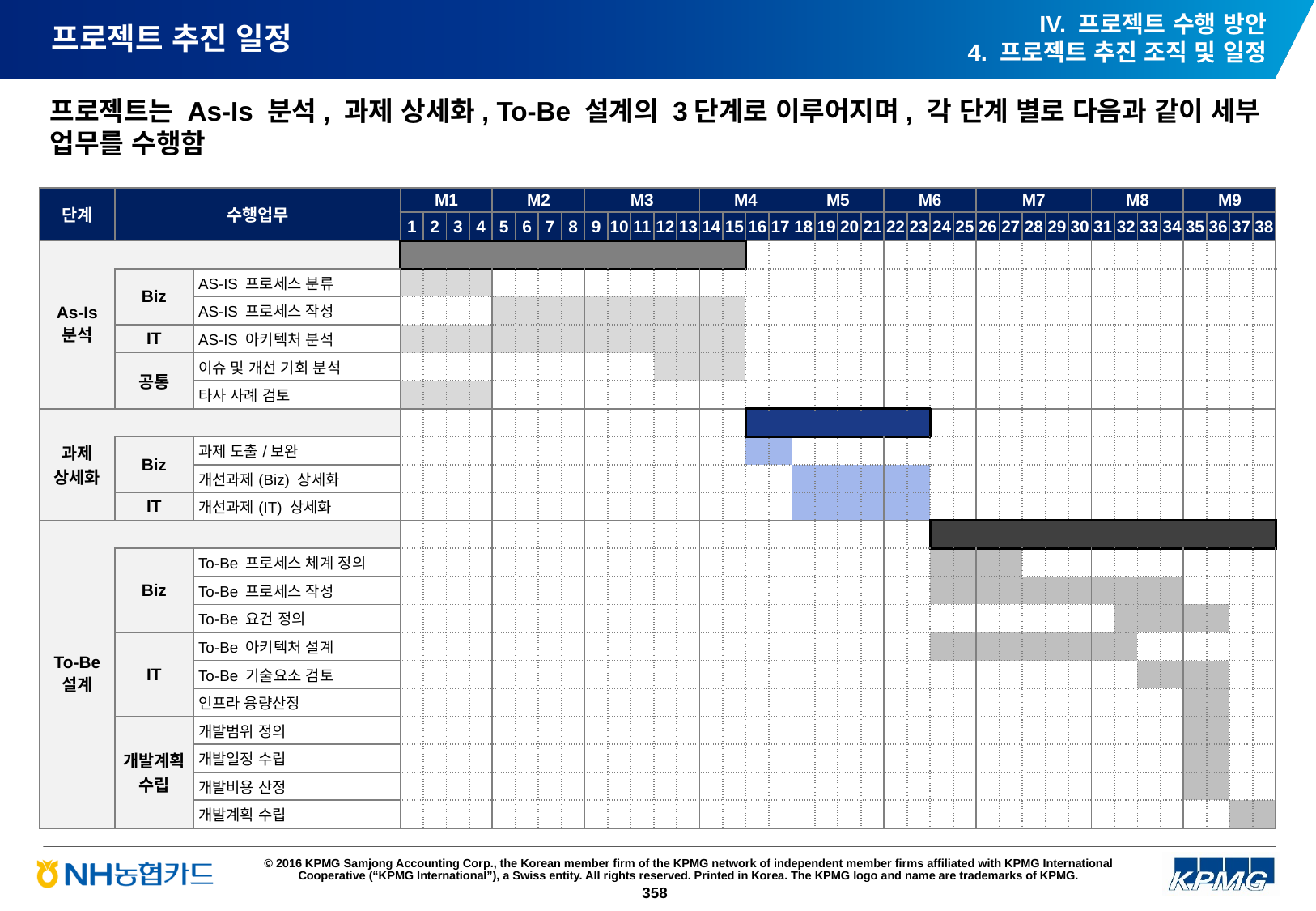

IV. 프로젝트 수행 방안
4. 프로젝트 추진 조직 및 일정
# 프로젝트 추진 일정
프로젝트는 As-Is 분석, 과제 상세화, To-Be 설계의 3단계로 이루어지며, 각 단계 별로 다음과 같이 세부 업무를 수행함
| 단계 | 수행업무 |  | M1 |  |  |  | M2 |  |  |  | M3 |  |  |  |  | M4 |  |  |  | M5 |  |  |  | M6 |  |  |  | M7 |  |  |  |  | M8 |  |  |  | M9 |  |  |  |
| --- | --- | --- | --- | --- | --- | --- | --- | --- | --- | --- | --- | --- | --- | --- | --- | --- | --- | --- | --- | --- | --- | --- | --- | --- | --- | --- | --- | --- | --- | --- | --- | --- | --- | --- | --- | --- | --- | --- | --- | --- |
|  |  |  | 1 | 2 | 3 | 4 | 5 | 6 | 7 | 8 | 9 | 10 | 11 | 12 | 13 | 14 | 15 | 16 | 17 | 18 | 19 | 20 | 21 | 22 | 23 | 24 | 25 | 26 | 27 | 28 | 29 | 30 | 31 | 32 | 33 | 34 | 35 | 36 | 37 | 38 |
| As-Is 분석 |  |  |  |  |  |  |  |  |  |  |  |  |  |  |  |  |  |  |  |  |  |  |  |  |  |  |  |  |  |  |  |  |  |  |  |  |  |  |  |  |
|  | Biz | AS-IS 프로세스 분류 |  |  |  |  |  |  |  |  |  |  |  |  |  |  |  |  |  |  |  |  |  |  |  |  |  |  |  |  |  |  |  |  |  |  |  |  |  |  |
|  |  | AS-IS 프로세스 작성 |  |  |  |  |  |  |  |  |  |  |  |  |  |  |  |  |  |  |  |  |  |  |  |  |  |  |  |  |  |  |  |  |  |  |  |  |  |  |
|  | IT | AS-IS 아키텍처 분석 |  |  |  |  |  |  |  |  |  |  |  |  |  |  |  |  |  |  |  |  |  |  |  |  |  |  |  |  |  |  |  |  |  |  |  |  |  |  |
|  | 공통 | 이슈 및 개선 기회 분석 |  |  |  |  |  |  |  |  |  |  |  |  |  |  |  |  |  |  |  |  |  |  |  |  |  |  |  |  |  |  |  |  |  |  |  |  |  |  |
|  |  | 타사 사례 검토 |  |  |  |  |  |  |  |  |  |  |  |  |  |  |  |  |  |  |  |  |  |  |  |  |  |  |  |  |  |  |  |  |  |  |  |  |  |  |
| 과제 상세화 |  |  |  |  |  |  |  |  |  |  |  |  |  |  |  |  |  |  |  |  |  |  |  |  |  |  |  |  |  |  |  |  |  |  |  |  |  |  |  |  |
|  | Biz | 과제 도출/보완 |  |  |  |  |  |  |  |  |  |  |  |  |  |  |  |  |  |  |  |  |  |  |  |  |  |  |  |  |  |  |  |  |  |  |  |  |  |  |
|  |  | 개선과제(Biz) 상세화 |  |  |  |  |  |  |  |  |  |  |  |  |  |  |  |  |  |  |  |  |  |  |  |  |  |  |  |  |  |  |  |  |  |  |  |  |  |  |
|  | IT | 개선과제(IT) 상세화 |  |  |  |  |  |  |  |  |  |  |  |  |  |  |  |  |  |  |  |  |  |  |  |  |  |  |  |  |  |  |  |  |  |  |  |  |  |  |
| To-Be 설계 |  |  |  |  |  |  |  |  |  |  |  |  |  |  |  |  |  |  |  |  |  |  |  |  |  |  |  |  |  |  |  |  |  |  |  |  |  |  |  |  |
|  | Biz | To-Be 프로세스 체계 정의 |  |  |  |  |  |  |  |  |  |  |  |  |  |  |  |  |  |  |  |  |  |  |  |  |  |  |  |  |  |  |  |  |  |  |  |  |  |  |
|  |  | To-Be 프로세스 작성 |  |  |  |  |  |  |  |  |  |  |  |  |  |  |  |  |  |  |  |  |  |  |  |  |  |  |  |  |  |  |  |  |  |  |  |  |  |  |
|  |  | To-Be 요건 정의 |  |  |  |  |  |  |  |  |  |  |  |  |  |  |  |  |  |  |  |  |  |  |  |  |  |  |  |  |  |  |  |  |  |  |  |  |  |  |
|  | IT | To-Be 아키텍처 설계 |  |  |  |  |  |  |  |  |  |  |  |  |  |  |  |  |  |  |  |  |  |  |  |  |  |  |  |  |  |  |  |  |  |  |  |  |  |  |
|  |  | To-Be 기술요소 검토 |  |  |  |  |  |  |  |  |  |  |  |  |  |  |  |  |  |  |  |  |  |  |  |  |  |  |  |  |  |  |  |  |  |  |  |  |  |  |
|  |  | 인프라 용량산정 |  |  |  |  |  |  |  |  |  |  |  |  |  |  |  |  |  |  |  |  |  |  |  |  |  |  |  |  |  |  |  |  |  |  |  |  |  |  |
|  | 개발계획 수립 | 개발범위 정의 |  |  |  |  |  |  |  |  |  |  |  |  |  |  |  |  |  |  |  |  |  |  |  |  |  |  |  |  |  |  |  |  |  |  |  |  |  |  |
|  |  | 개발일정 수립 |  |  |  |  |  |  |  |  |  |  |  |  |  |  |  |  |  |  |  |  |  |  |  |  |  |  |  |  |  |  |  |  |  |  |  |  |  |  |
|  |  | 개발비용 산정 |  |  |  |  |  |  |  |  |  |  |  |  |  |  |  |  |  |  |  |  |  |  |  |  |  |  |  |  |  |  |  |  |  |  |  |  |  |  |
|  |  | 개발계획 수립 |  |  |  |  |  |  |  |  |  |  |  |  |  |  |  |  |  |  |  |  |  |  |  |  |  |  |  |  |  |  |  |  |  |  |  |  |  |  |